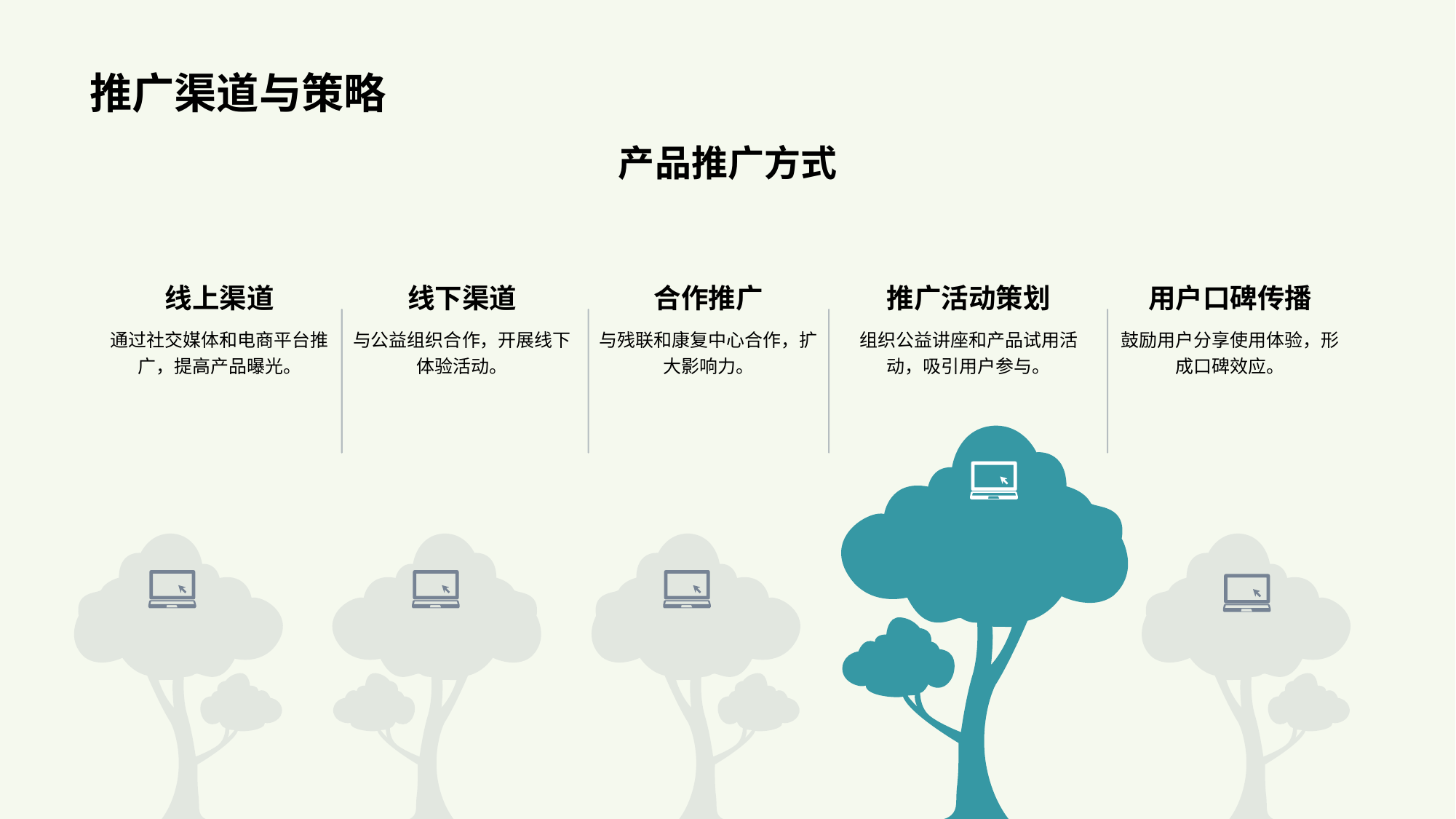

# 推广渠道与策略
产品推广方式
线上渠道
通过社交媒体和电商平台推广，提高产品曝光。

线下渠道
与公益组织合作，开展线下体验活动。

合作推广
与残联和康复中心合作，扩大影响力。

推广活动策划
组织公益讲座和产品试用活动，吸引用户参与。

用户口碑传播
鼓励用户分享使用体验，形成口碑效应。